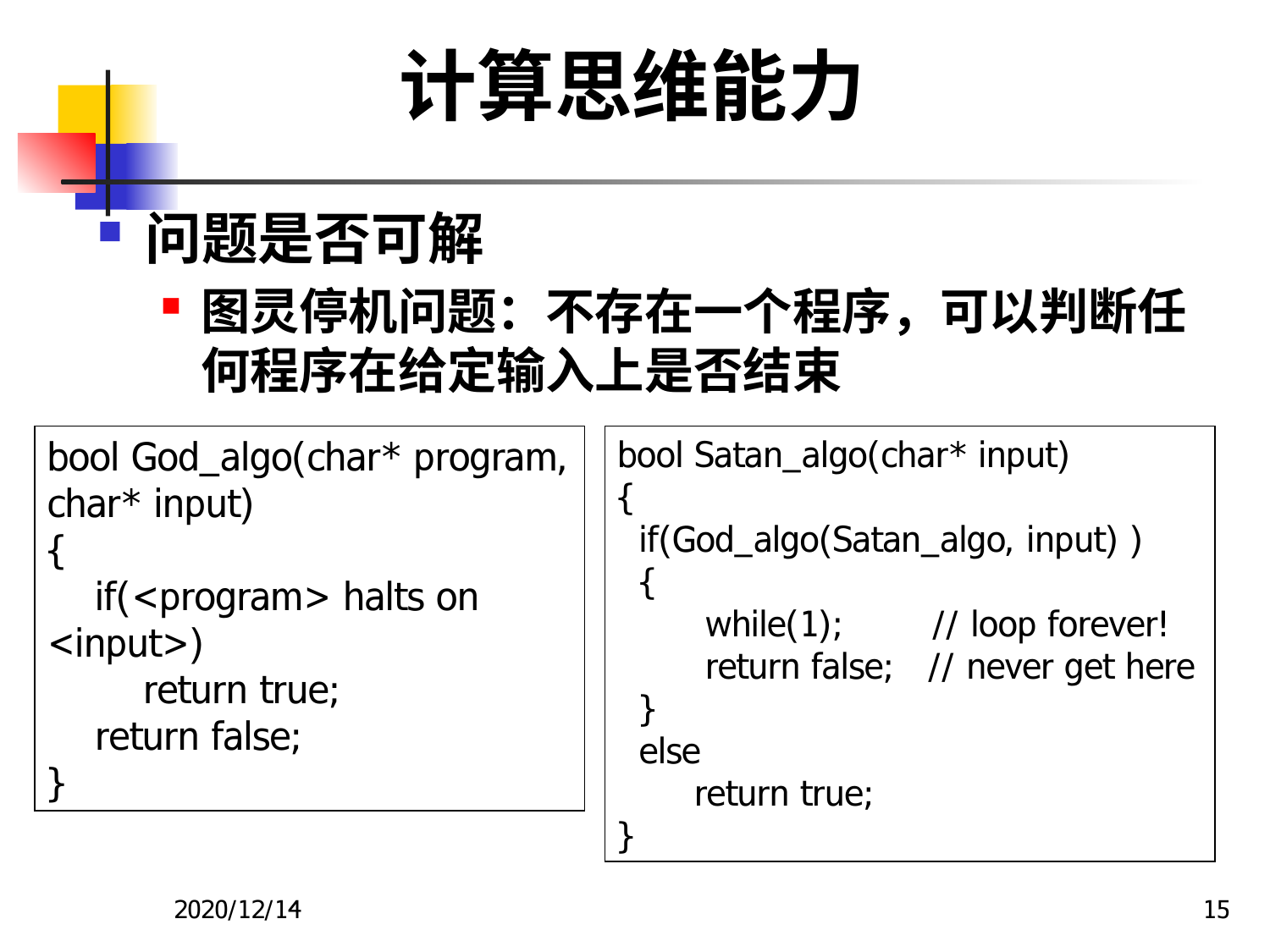

# 计算思维能力
问题是否可解
图灵停机问题：不存在一个程序，可以判断任何程序在给定输入上是否结束

bool God_algo(char* program, char* input)
{
    if(<program> halts on <input>)
        return true;
    return false;
}
bool Satan_algo(char* input)
{
  if(God_algo(Satan_algo, input) )
  {
        while(1);        // loop forever!
        return false;   // never get here
  }
  else
       return true;
}
2020/12/14
15